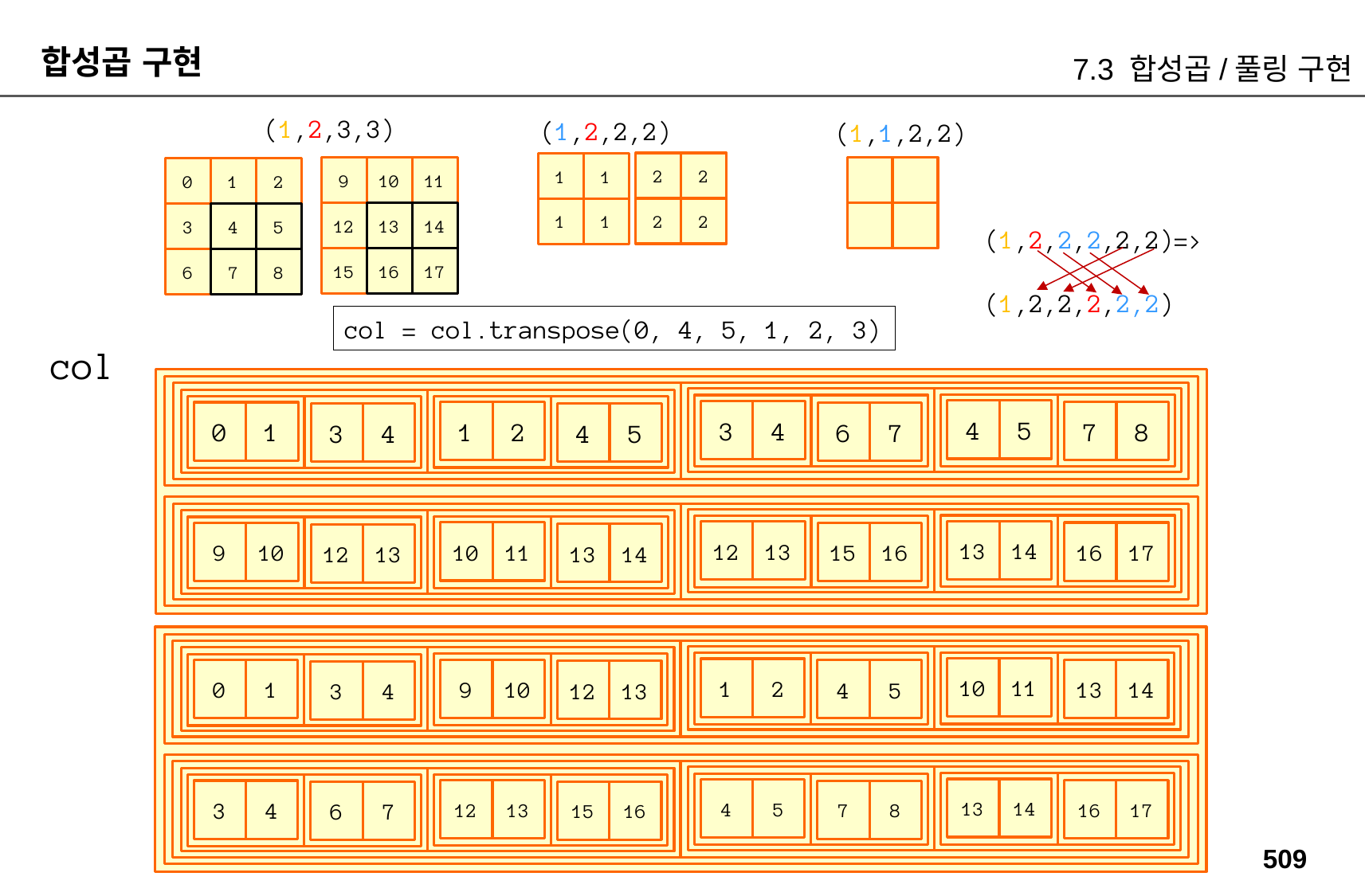

합성곱 구현
7.3 합성곱/풀링 구현
(1,2,3,3)
(1,2,2,2)
(1,1,2,2)
2
2
1
1
9
10
11

0
1
2
2
2
1
1
12
13

14

3
4
5
(1,2,2,2,2,2)=>

(1,2,2,2,2,2)
15
16
17
6
7
8
col = col.transpose(0, 4, 5, 1, 2, 3)
col

4
5
3
4
1
2
7
8
0
1
6
7
4
5
3
4

13
14
12
13
10
11
16
17
9
10
15
16
13
14
12
13

10
11
1
2
9
10
13
14
0
1
4
5
12
13
3
4

13
14
4
5
12
13
16
17
3
4
7
8
15
16
6
7